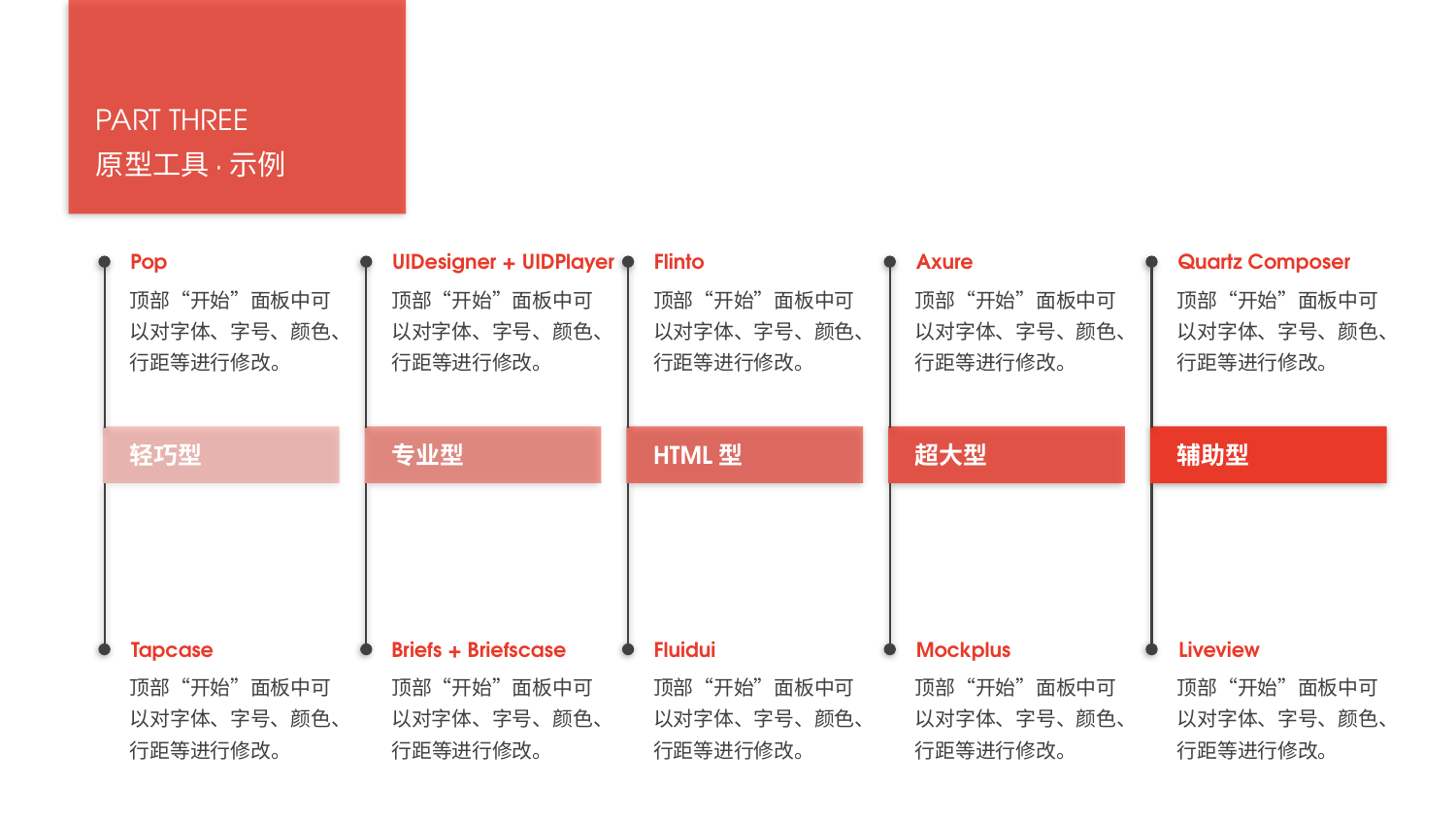

PART THREE
原型工具·示例
Pop
UIDesigner + UIDPlayer
Flinto
Axure
Quartz Composer
顶部“开始”面板中可以对字体、字号、颜色、行距等进行修改。
顶部“开始”面板中可以对字体、字号、颜色、行距等进行修改。
顶部“开始”面板中可以对字体、字号、颜色、行距等进行修改。
顶部“开始”面板中可以对字体、字号、颜色、行距等进行修改。
顶部“开始”面板中可以对字体、字号、颜色、行距等进行修改。

轻巧型
专业型
HTML型
超大型
辅助型
Tapcase
Briefs + Briefscase
Fluidui
Mockplus
Liveview
顶部“开始”面板中可以对字体、字号、颜色、行距等进行修改。
顶部“开始”面板中可以对字体、字号、颜色、行距等进行修改。
顶部“开始”面板中可以对字体、字号、颜色、行距等进行修改。
顶部“开始”面板中可以对字体、字号、颜色、行距等进行修改。
顶部“开始”面板中可以对字体、字号、颜色、行距等进行修改。